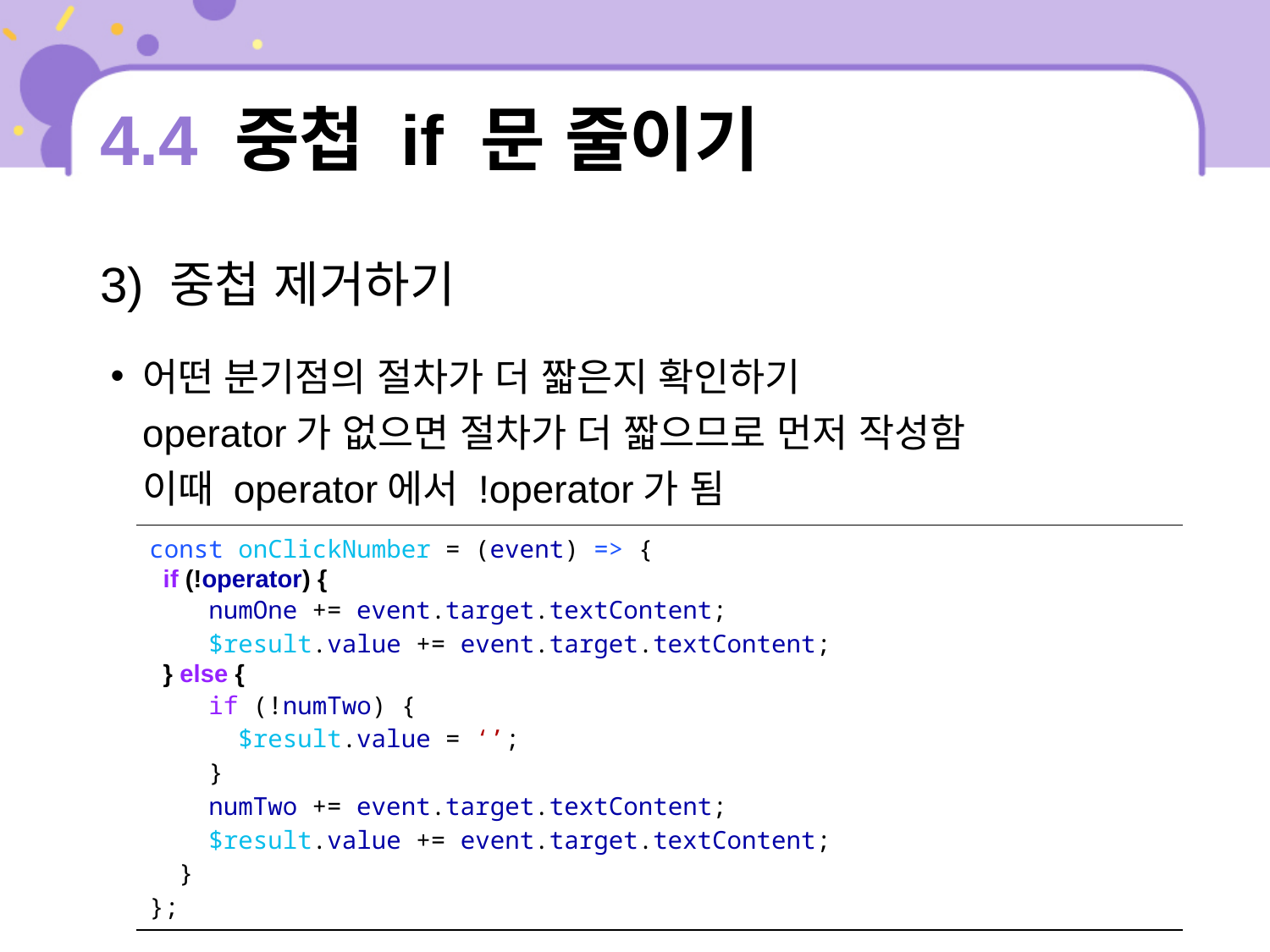

# 4.4 중첩 if 문 줄이기
3) 중첩 제거하기
어떤 분기점의 절차가 더 짧은지 확인하기
operator가 없으면 절차가 더 짧으므로 먼저 작성함
이때 operator에서 !operator가 됨

| const onClickNumber = (event) => { if (!operator) { numOne += event.target.textContent; $result.value += event.target.textContent; } else { if (!numTwo) { $result.value = ‘’; } numTwo += event.target.textContent; $result.value += event.target.textContent; } }; |
| --- |